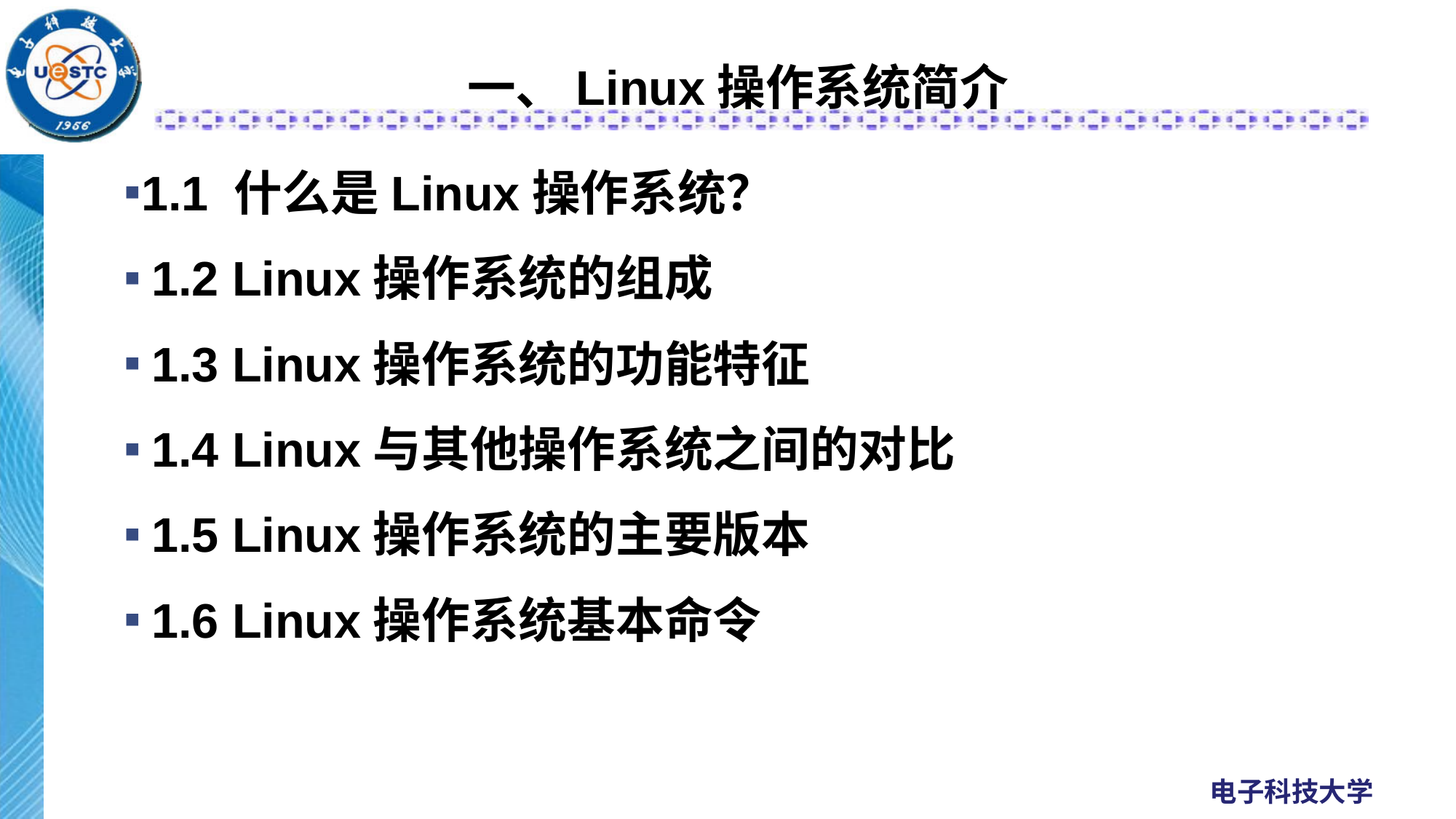

# 一、Linux操作系统简介
1.1 什么是Linux操作系统？
1.2 Linux操作系统的组成
1.3 Linux操作系统的功能特征
1.4 Linux与其他操作系统之间的对比
1.5 Linux操作系统的主要版本
1.6 Linux操作系统基本命令